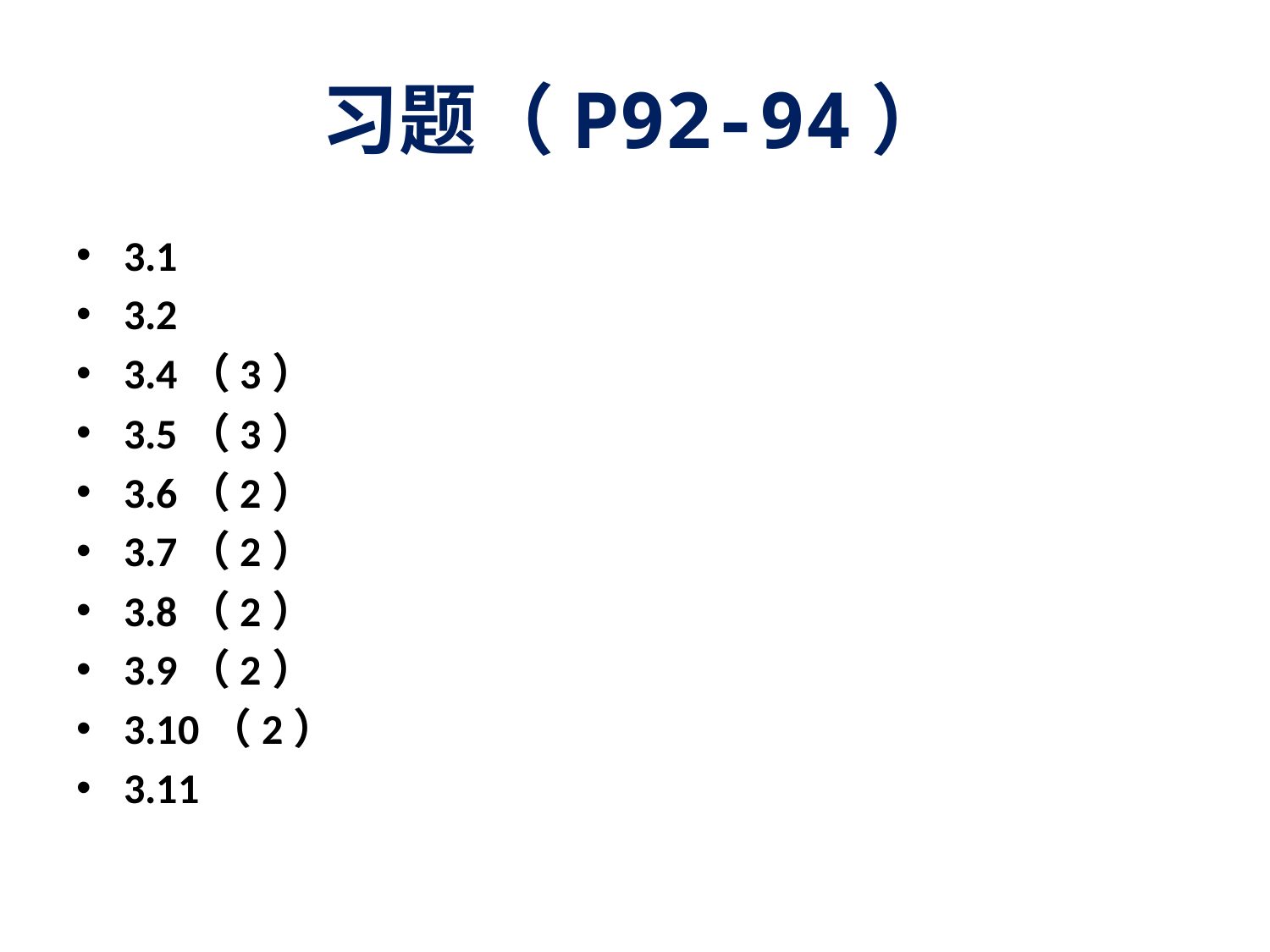

# 习题（P92-94）
3.1
3.2
3.4（3）
3.5（3）
3.6（2）
3.7（2）
3.8（2）
3.9（2）
3.10（2）
3.11